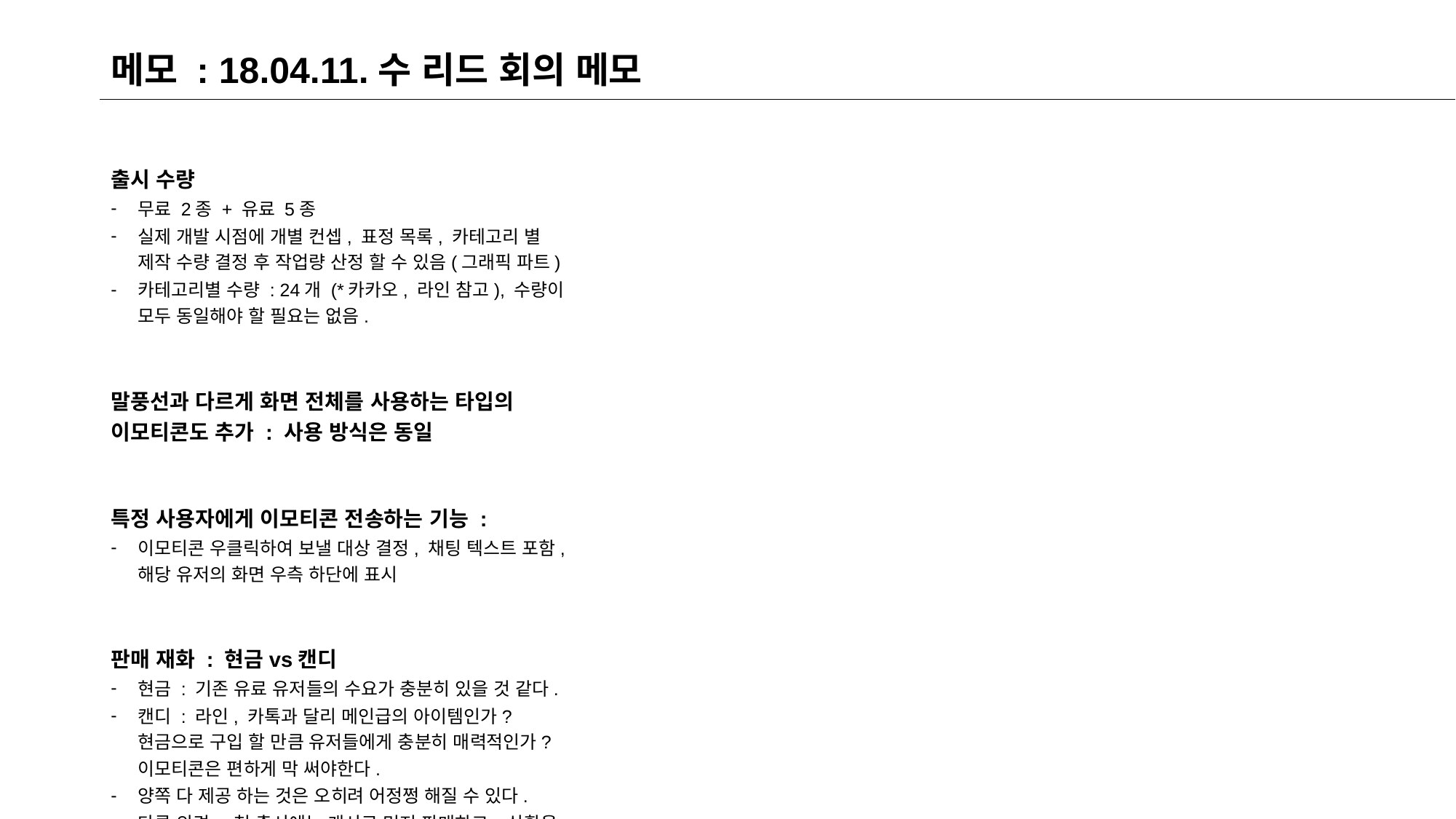

# 메모 : 18.04.11.수 리드 회의 메모
출시 수량
무료 2종 + 유료 5종
실제 개발 시점에 개별 컨셉, 표정 목록, 카테고리 별 제작 수량 결정 후 작업량 산정 할 수 있음(그래픽 파트)
카테고리별 수량 : 24개 (*카카오, 라인 참고), 수량이 모두 동일해야 할 필요는 없음.

말풍선과 다르게 화면 전체를 사용하는 타입의 이모티콘도 추가 : 사용 방식은 동일

특정 사용자에게 이모티콘 전송하는 기능 :
이모티콘 우클릭하여 보낼 대상 결정, 채팅 텍스트 포함, 해당 유저의 화면 우측 하단에 표시

판매 재화 : 현금vs캔디
현금 : 기존 유료 유저들의 수요가 충분히 있을 것 같다.
캔디 : 라인, 카톡과 달리 메인급의 아이템인가? 현금으로 구입 할 만큼 유저들에게 충분히 매력적인가? 이모티콘은 편하게 막 써야한다.
양쪽 다 제공 하는 것은 오히려 어정쩡 해질 수 있다.
다른 의견 : 첫 출시에는 캐시로 먼저 판매하고, 상황을 보아 캔디 적용 여부 결정, (첫 출시부터 캔디 상품으로는 안된다. 화분의 예가 있다)